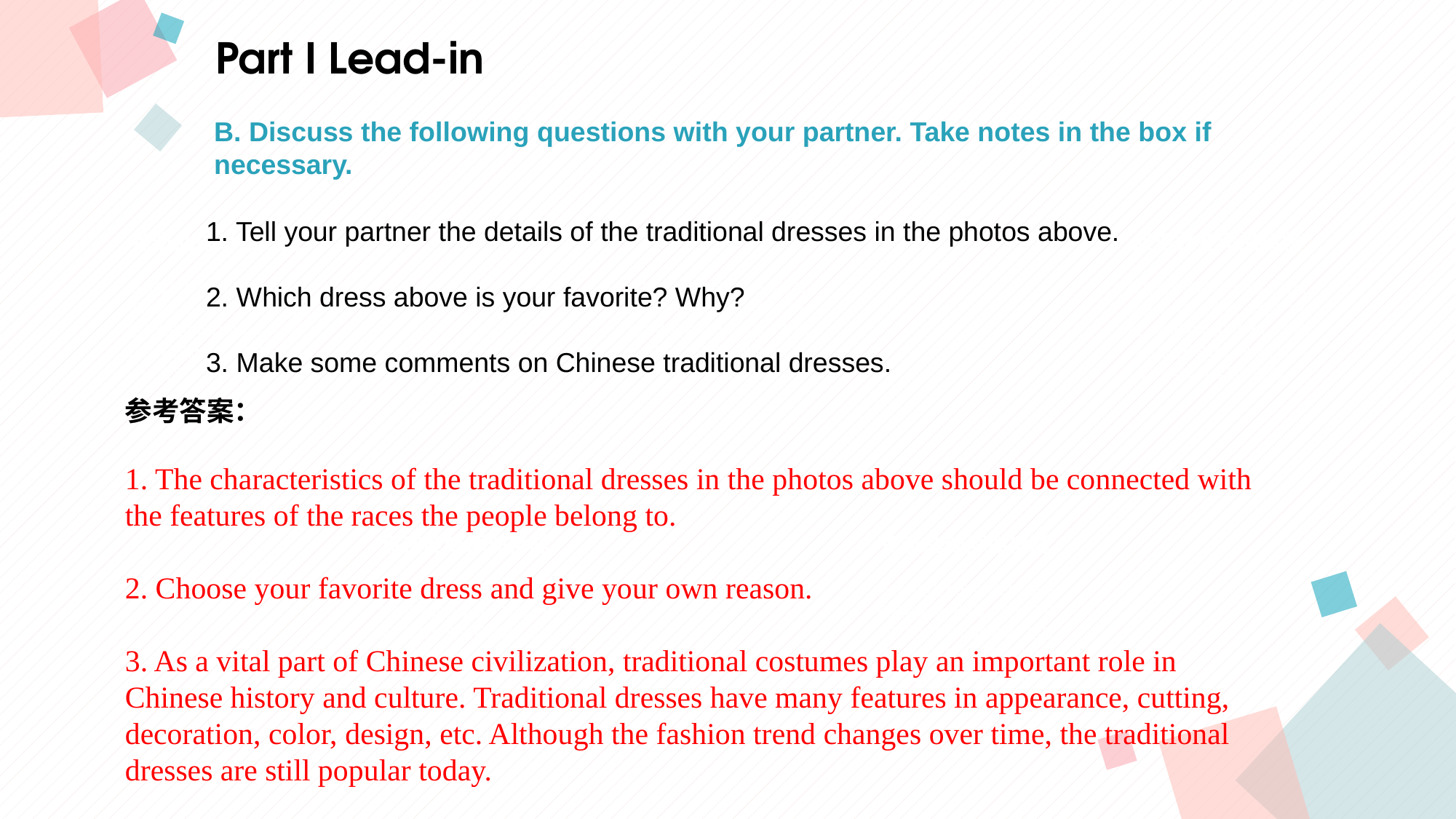

Part I Lead-in
B. Discuss the following questions with your partner. Take notes in the box if
necessary.
1. Tell your partner the details of the traditional dresses in the photos above.

2. Which dress above is your favorite? Why?

3. Make some comments on Chinese traditional dresses.
点击此处添加标题
点击此处添加标题
标题数字等都可以通过点击和重新输入进行更改，顶部“开始”面板中可以对字体、字号、颜色等进行修改。建议正文8-14号字，1.3倍字间距。
标题数字等都可以通过点击和重新输入进行更改，顶部“开始”面板中可以对字体、字号、颜色等进行修改。建议正文8-14号字，1.3倍字间距。
标题数字等都可以通过点击和重新输入进行更改，顶部“开始”面板中可以对字体、字号、颜色等进行修改。建议正文8-14号字，1.3倍字间距。
参考答案：

1. The characteristics of the traditional dresses in the photos above should be connected with
the features of the races the people belong to.

2. Choose your favorite dress and give your own reason.

3. As a vital part of Chinese civilization, traditional costumes play an important role in
Chinese history and culture. Traditional dresses have many features in appearance, cutting,
decoration, color, design, etc. Although the fashion trend changes over time, the traditional
dresses are still popular today.
点击此处添加标题
点击此处添加标题
标题数字等都可以通过点击和重新输入进行更改，顶部“开始”面板中可以对字体、字号、颜色等进行修改。建议正文8-14号字，1.3倍字间距。
标题数字等都可以通过点击和重新输入进行更改，顶部“开始”面板中可以对字体、字号、颜色等进行修改。建议正文8-14号字，1.3倍字间距。